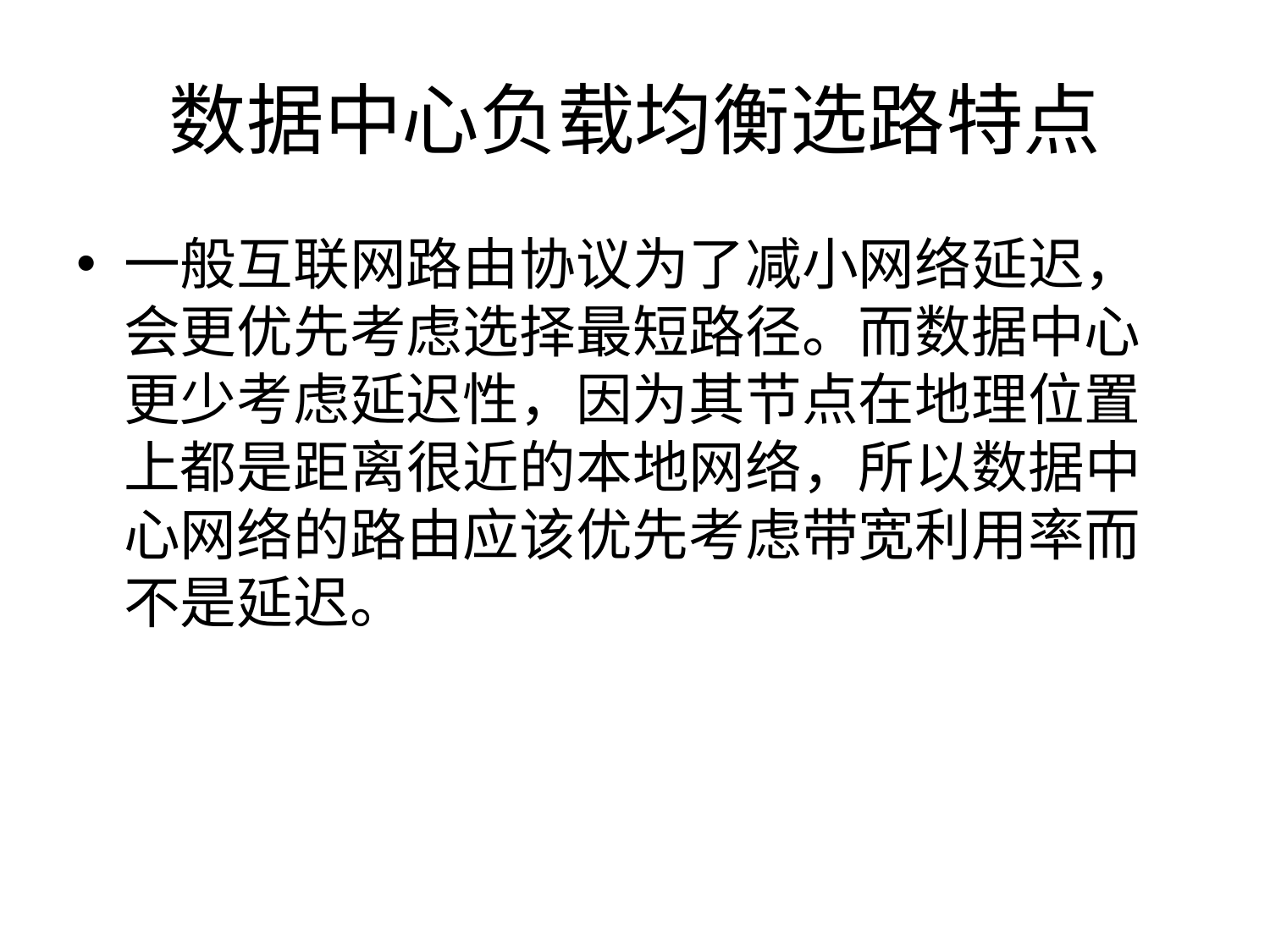

# 数据中心负载均衡选路特点
一般互联网路由协议为了减小网络延迟，会更优先考虑选择最短路径。而数据中心更少考虑延迟性，因为其节点在地理位置上都是距离很近的本地网络，所以数据中心网络的路由应该优先考虑带宽利用率而不是延迟。